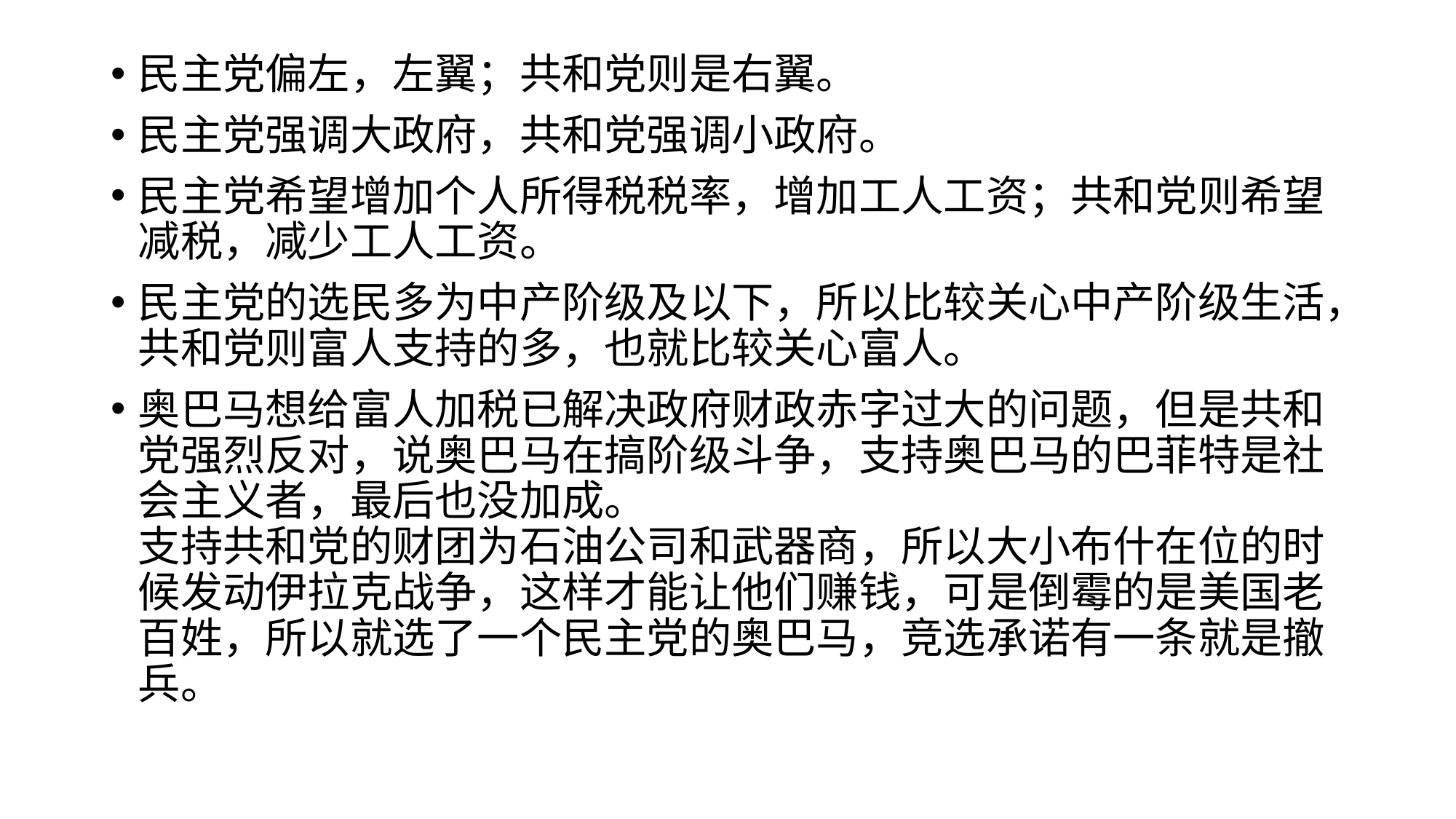

民主党偏左，左翼；共和党则是右翼。
民主党强调大政府，共和党强调小政府。
民主党希望增加个人所得税税率，增加工人工资；共和党则希望减税，减少工人工资。
民主党的选民多为中产阶级及以下，所以比较关心中产阶级生活，共和党则富人支持的多，也就比较关心富人。
奥巴马想给富人加税已解决政府财政赤字过大的问题，但是共和党强烈反对，说奥巴马在搞阶级斗争，支持奥巴马的巴菲特是社会主义者，最后也没加成。
支持共和党的财团为石油公司和武器商，所以大小布什在位的时候发动伊拉克战争，这样才能让他们赚钱，可是倒霉的是美国老百姓，所以就选了一个民主党的奥巴马，竞选承诺有一条就是撤兵。